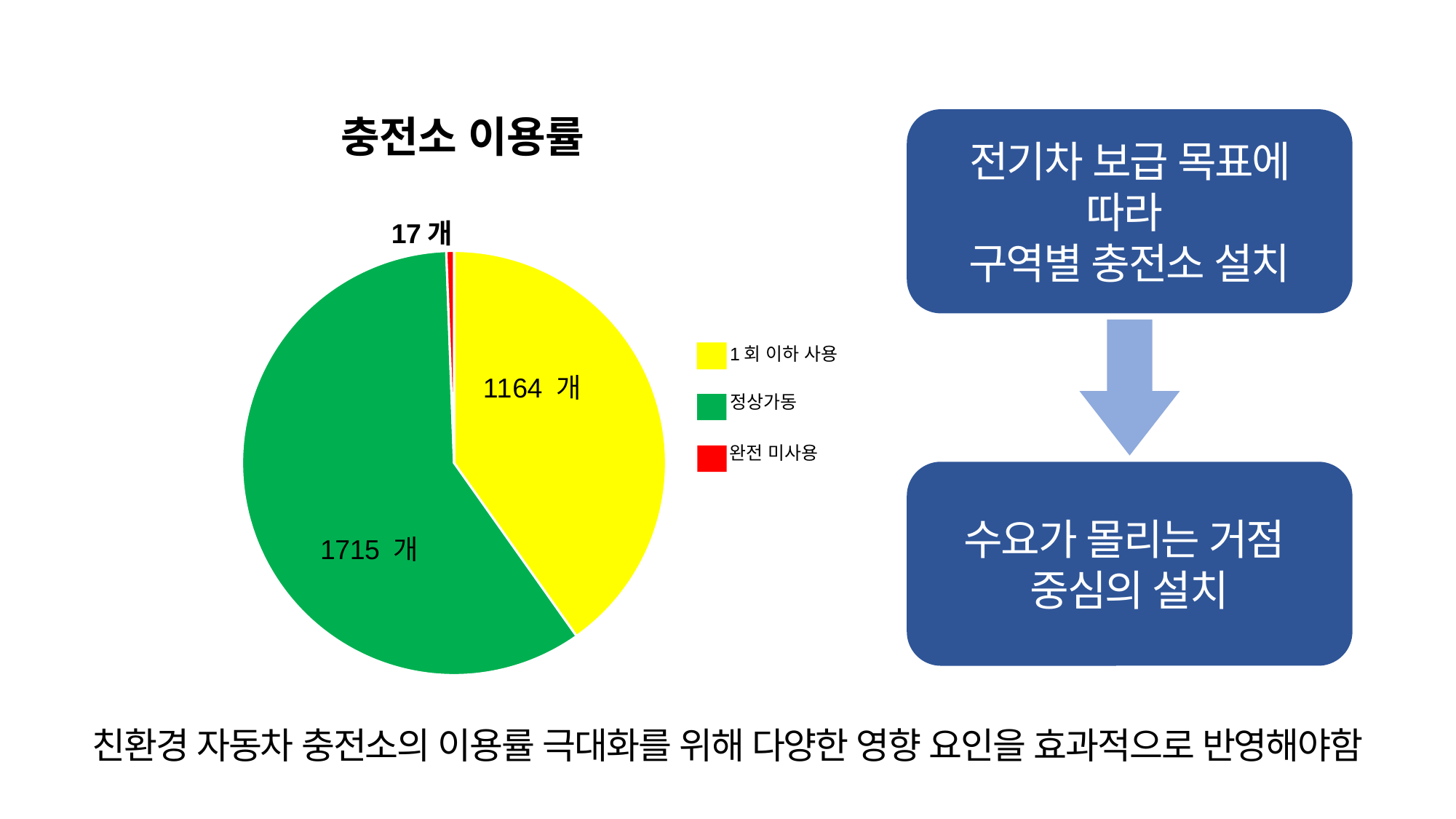

### Chart: 충전소 이용률

| Category | 충전소 가동률 |
|---|---|
| 1회 이하 사용 | 1164.0 |
| 정상 가동 | 1715.0 |
| 완전 미사용 | 17.0 |
전기차 보급 목표에 따라
구역별 충전소 설치
1회 이하 사용

정상가동
완전 미사용

수요가 몰리는 거점
중심의 설치
친환경 자동차 충전소의 이용률 극대화를 위해 다양한 영향 요인을 효과적으로 반영해야함